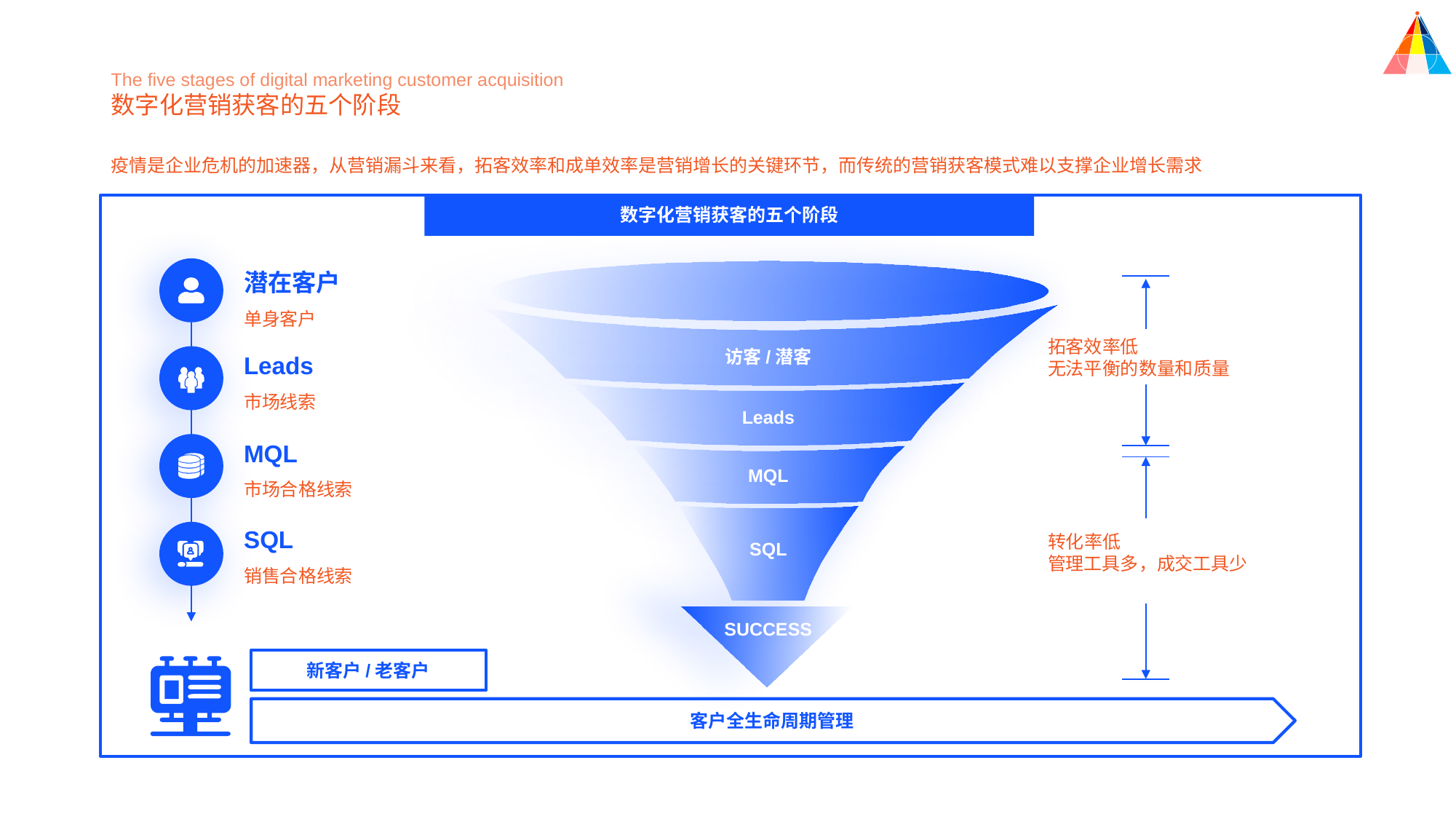

The five stages of digital marketing customer acquisition
数字化营销获客的五个阶段
疫情是企业危机的加速器，从营销漏斗来看，拓客效率和成单效率是营销增长的关键环节，而传统的营销获客模式难以支撑企业增长需求

数字化营销获客的五个阶段

潜在客户
单身客户

拓客效率低
无法平衡的数量和质量
访客/潜客
Leads
市场线索

Leads
MQL
市场合格线索

MQL

SQL
销售合格线索

转化率低
管理工具多，成交工具少
SQL

SUCCESS

新客户/老客户

客户全生命周期管理